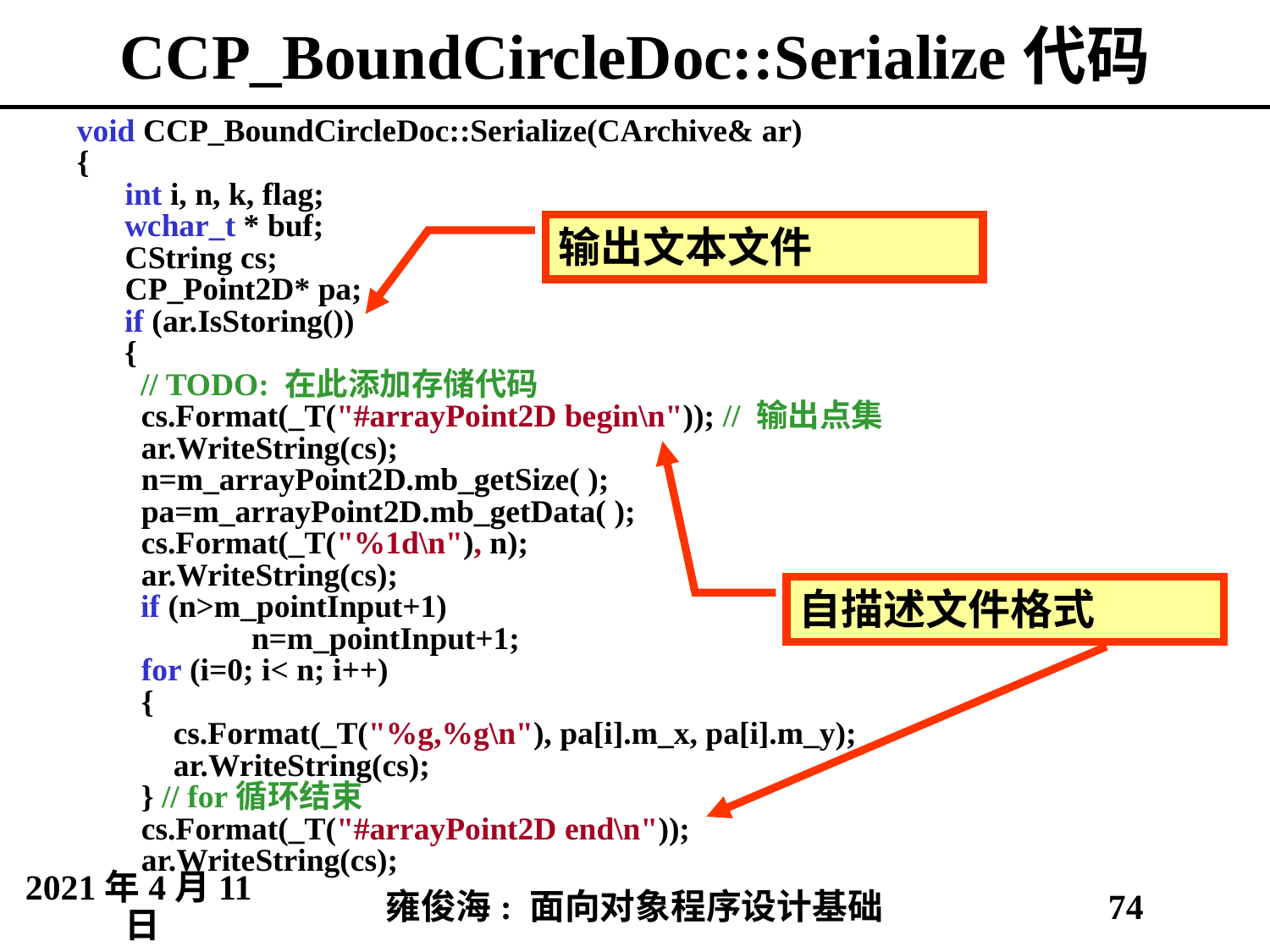

# CCP_BoundCircleDoc::Serialize代码

void CCP_BoundCircleDoc::Serialize(CArchive& ar)
{
      int i, n, k, flag;
	wchar_t * buf;
      CString cs;
      CP_Point2D* pa;
	if (ar.IsStoring())
	{
	  // TODO: 在此添加存储代码
        cs.Format(_T("#arrayPoint2D begin\n")); // 输出点集
        ar.WriteString(cs);
        n=m_arrayPoint2D.mb_getSize( );
        pa=m_arrayPoint2D.mb_getData( );
        cs.Format(_T("%1d\n"), n);
        ar.WriteString(cs);
	  if (n>m_pointInput+1)
		n=m_pointInput+1;
        for (i=0; i< n; i++)
        {
            cs.Format(_T("%g,%g\n"), pa[i].m_x, pa[i].m_y);
            ar.WriteString(cs);
        } // for循环结束
        cs.Format(_T("#arrayPoint2D end\n"));
        ar.WriteString(cs);
输出文本文件
自描述文件格式

2021年4月11日
雍俊海: 面向对象程序设计基础
74